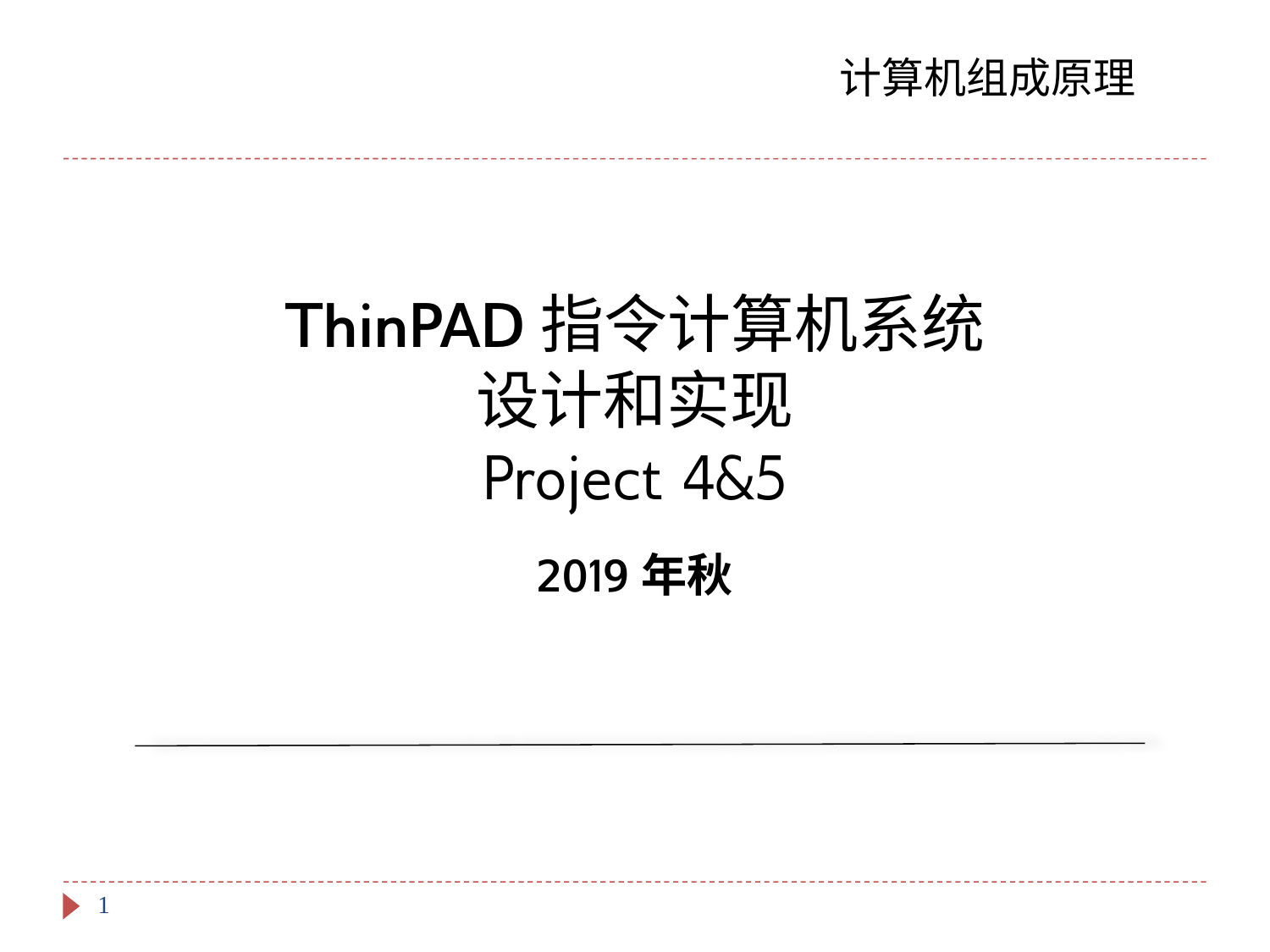

计算机组成原理
# ThinPAD指令计算机系统 设计和实现 Project 4&5
2019年秋
1